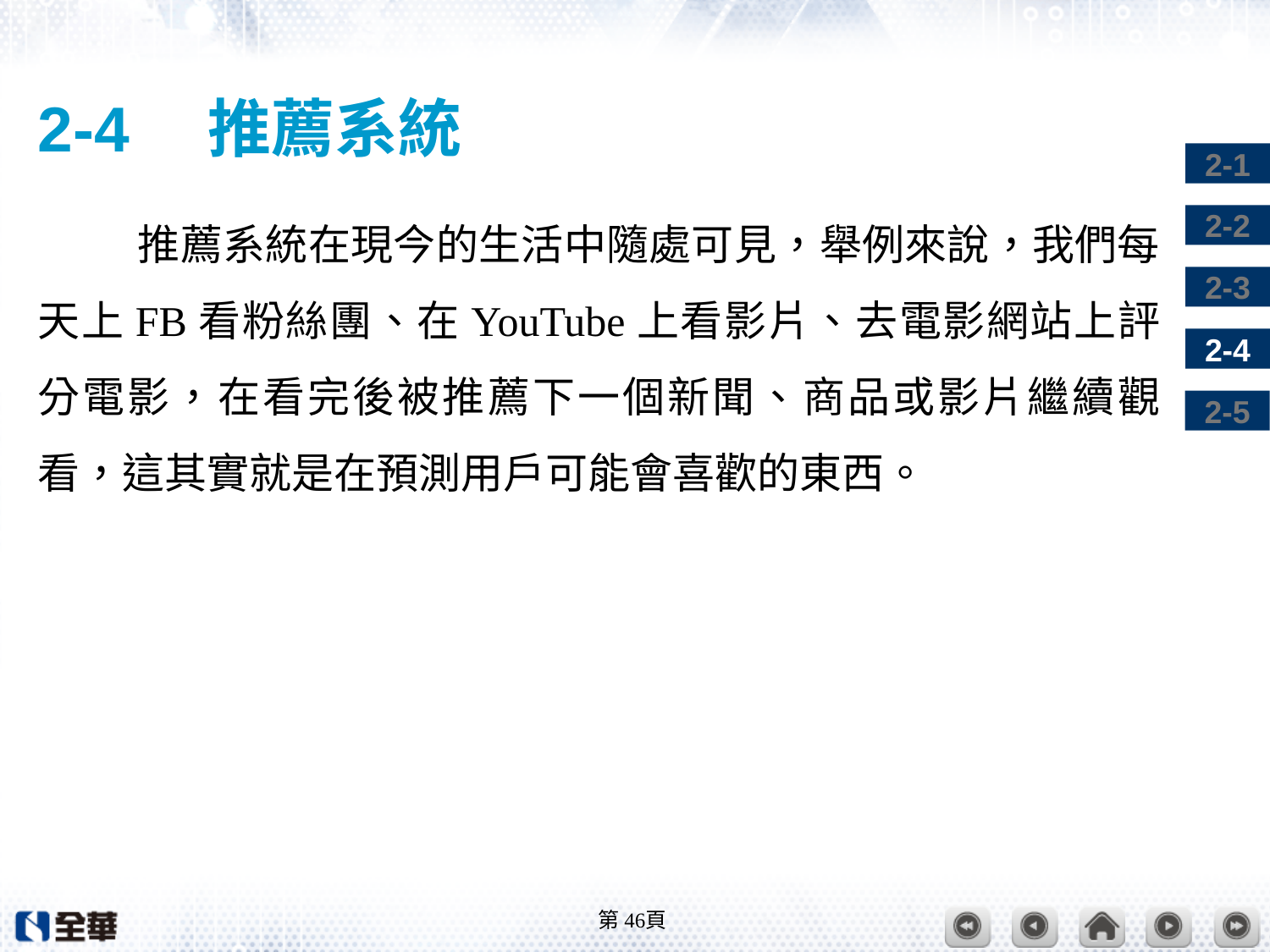

# 2-4　推薦系統
推薦系統在現今的生活中隨處可見，舉例來說，我們每天上FB看粉絲團、在YouTube上看影片、去電影網站上評分電影，在看完後被推薦下一個新聞、商品或影片繼續觀看，這其實就是在預測用戶可能會喜歡的東西。